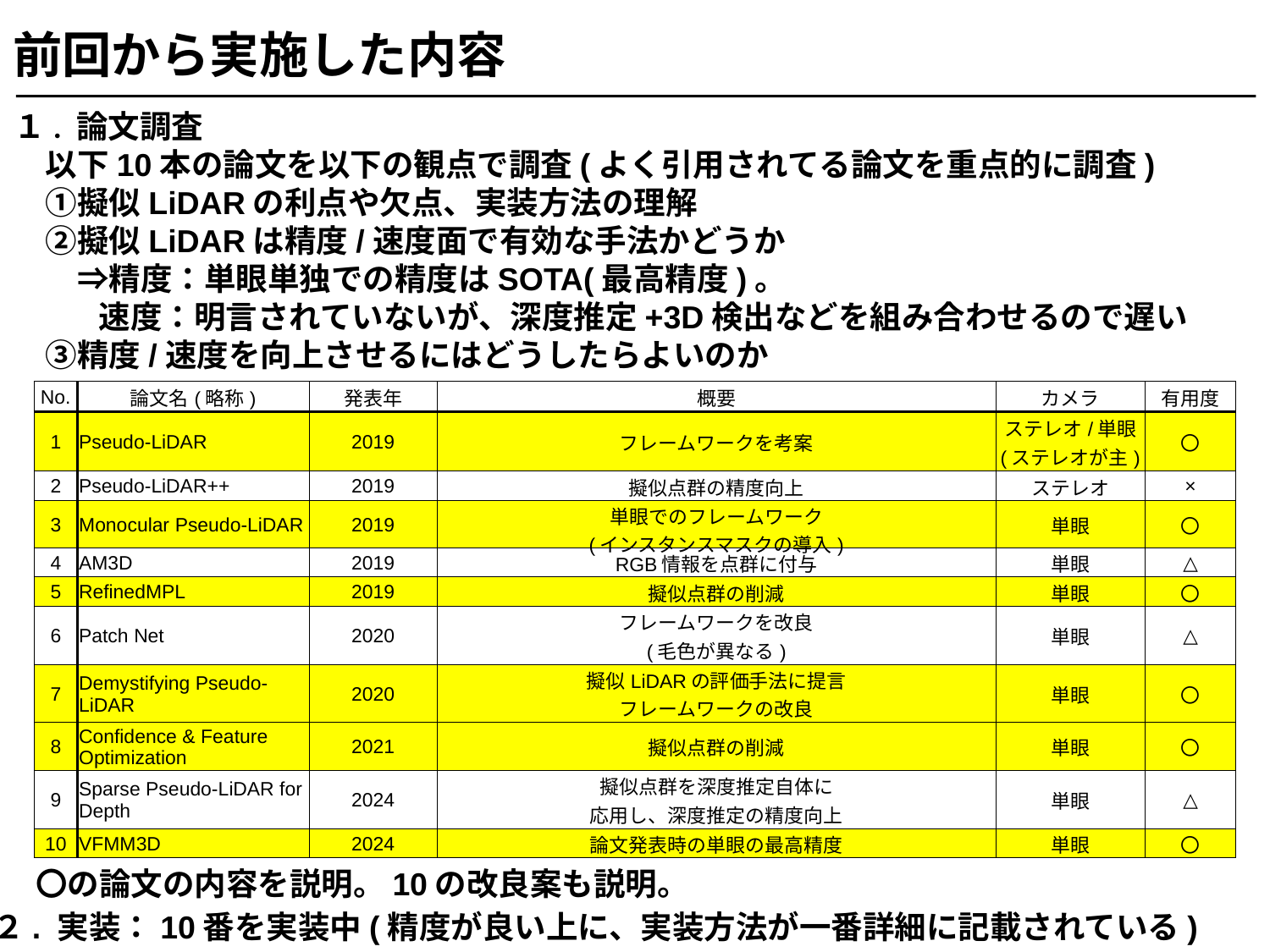

# 前回から実施した内容
１. 論文調査
　以下10本の論文を以下の観点で調査(よく引用されてる論文を重点的に調査)
　①擬似LiDARの利点や欠点、実装方法の理解
　②擬似LiDARは精度/速度面で有効な手法かどうか
　　⇒精度：単眼単独での精度はSOTA(最高精度)。
　　   速度：明言されていないが、深度推定+3D検出などを組み合わせるので遅い
　③精度/速度を向上させるにはどうしたらよいのか
| No. | 論文名(略称) | 発表年 | 概要 | カメラ | 有用度 |
| --- | --- | --- | --- | --- | --- |
| 1 | Pseudo-LiDAR | 2019 | フレームワークを考案 | ステレオ/単眼 (ステレオが主) | 〇 |
| 2 | Pseudo-LiDAR++ | 2019 | 擬似点群の精度向上 | ステレオ | × |
| 3 | Monocular Pseudo-LiDAR | 2019 | 単眼でのフレームワーク (インスタンスマスクの導入) | 単眼 | 〇 |
| 4 | AM3D | 2019 | RGB情報を点群に付与 | 単眼 | △ |
| 5 | RefinedMPL | 2019 | 擬似点群の削減 | 単眼 | 〇 |
| 6 | Patch Net | 2020 | フレームワークを改良 (毛色が異なる) | 単眼 | △ |
| 7 | Demystifying Pseudo-LiDAR | 2020 | 擬似LiDARの評価手法に提言 フレームワークの改良 | 単眼 | 〇 |
| 8 | Confidence & Feature Optimization | 2021 | 擬似点群の削減 | 単眼 | 〇 |
| 9 | Sparse Pseudo-LiDAR for Depth | 2024 | 擬似点群を深度推定自体に 応用し、深度推定の精度向上 | 単眼 | △ |
| 10 | VFMM3D | 2024 | 論文発表時の単眼の最高精度 | 単眼 | 〇 |
〇の論文の内容を説明。10の改良案も説明。
２. 実装：10番を実装中(精度が良い上に、実装方法が一番詳細に記載されている)